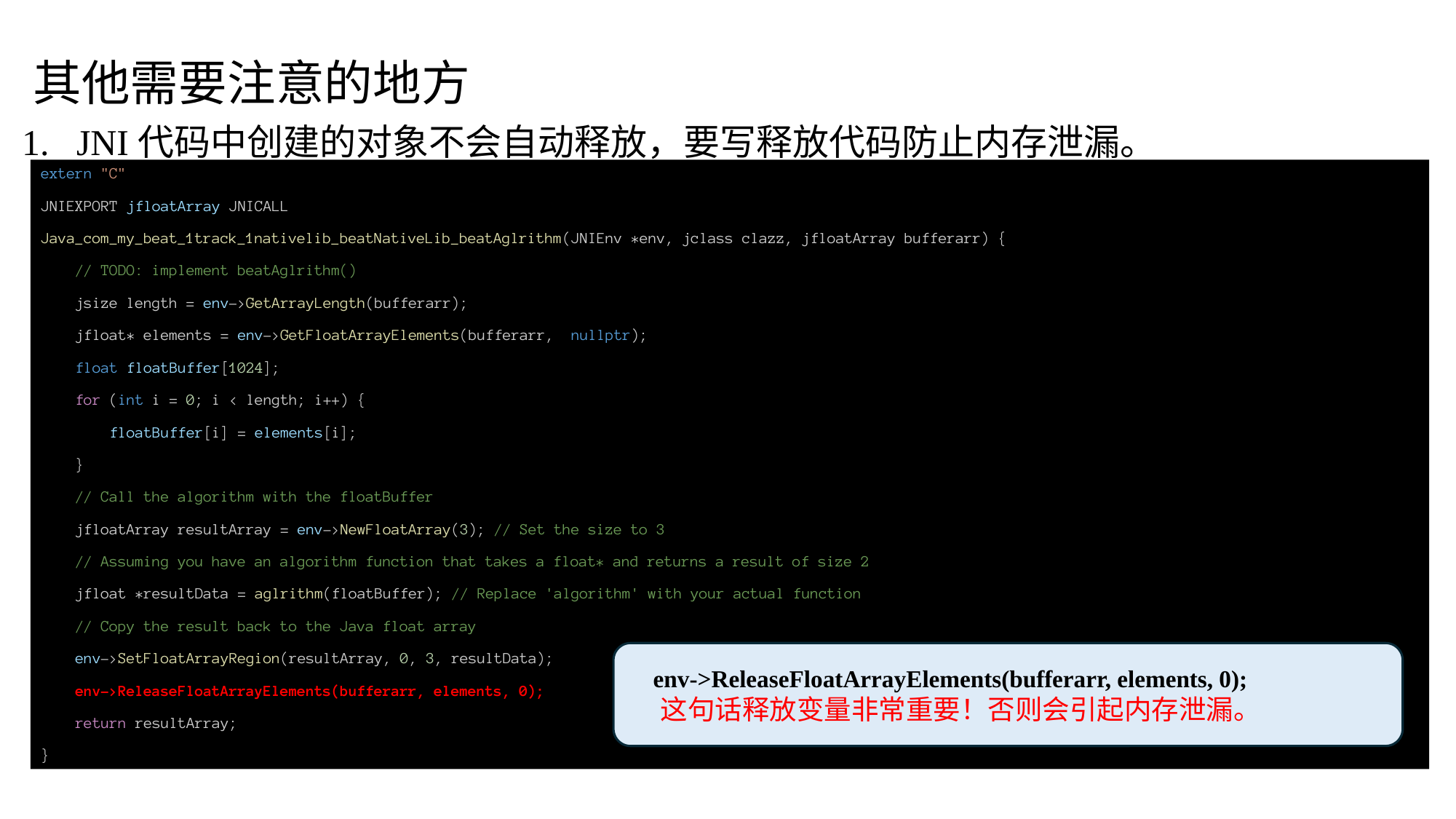

其他需要注意的地方
JNI代码中创建的对象不会自动释放，要写释放代码防止内存泄漏。
extern "C"
JNIEXPORT jfloatArray JNICALL
Java_com_my_beat_1track_1nativelib_beatNativeLib_beatAglrithm(JNIEnv *env, jclass clazz, jfloatArray bufferarr) {
    // TODO: implement beatAglrithm()
    jsize length = env->GetArrayLength(bufferarr);
    jfloat* elements = env->GetFloatArrayElements(bufferarr,  nullptr);
    float floatBuffer[1024];
    for (int i = 0; i < length; i++) {
        floatBuffer[i] = elements[i];
    }
    // Call the algorithm with the floatBuffer
    jfloatArray resultArray = env->NewFloatArray(3); // Set the size to 3
    // Assuming you have an algorithm function that takes a float* and returns a result of size 2
    jfloat *resultData = aglrithm(floatBuffer); // Replace 'algorithm' with your actual function
    // Copy the result back to the Java float array
    env->SetFloatArrayRegion(resultArray, 0, 3, resultData);
    env->ReleaseFloatArrayElements(bufferarr, elements, 0);
    return resultArray;
}

    env->ReleaseFloatArrayElements(bufferarr, elements, 0);
    这句话释放变量非常重要！否则会引起内存泄漏。